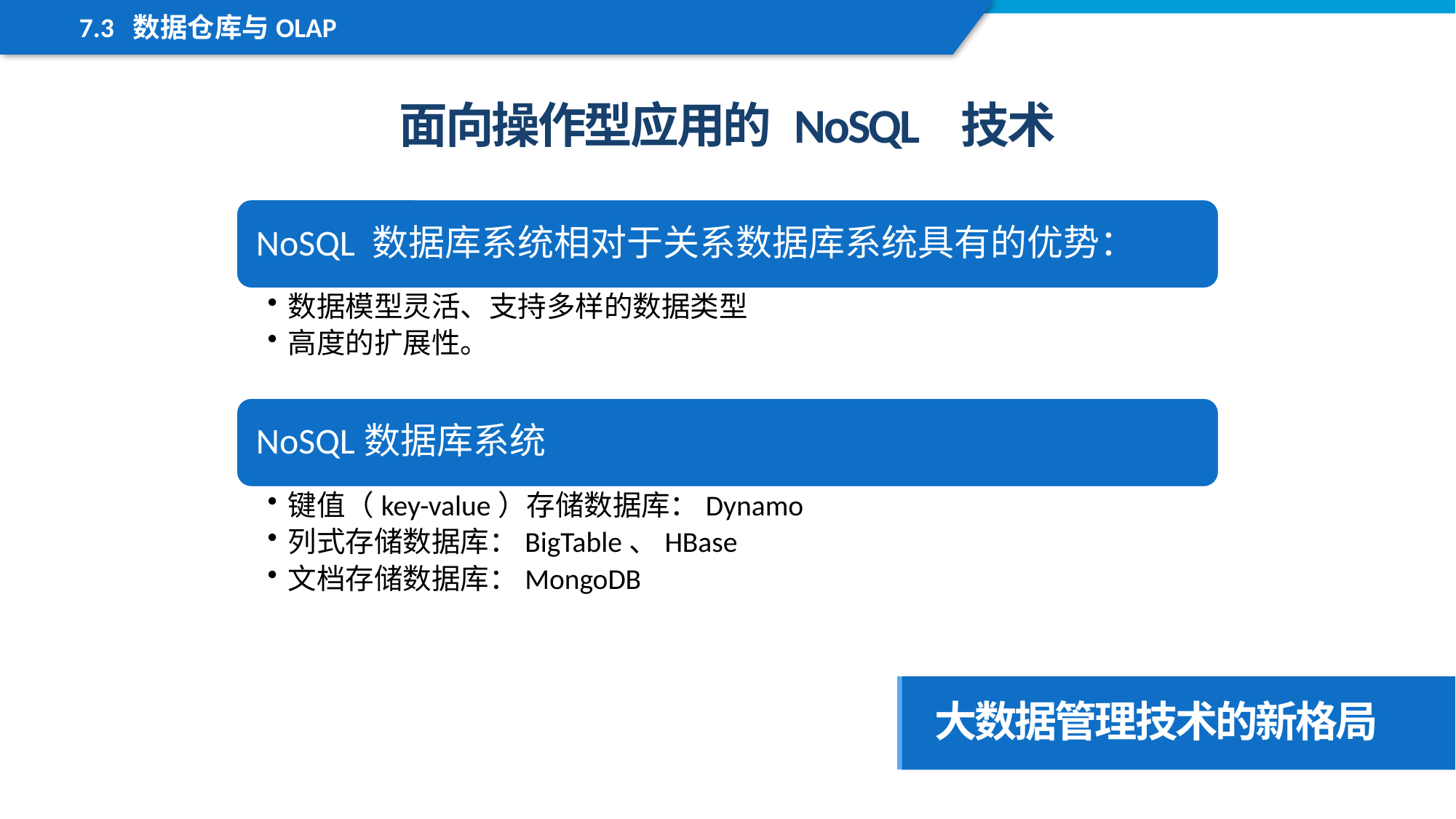

7.3  数据仓库与OLAP
面向操作型应用的 NoSQL 技术
NoSQL 数据库系统相对于关系数据库系统具有的优势：
数据模型灵活、支持多样的数据类型
高度的扩展性。
NoSQL数据库系统
键值（key-value）存储数据库：Dynamo
列式存储数据库：BigTable、HBase
文档存储数据库：MongoDB
大数据管理技术的新格局